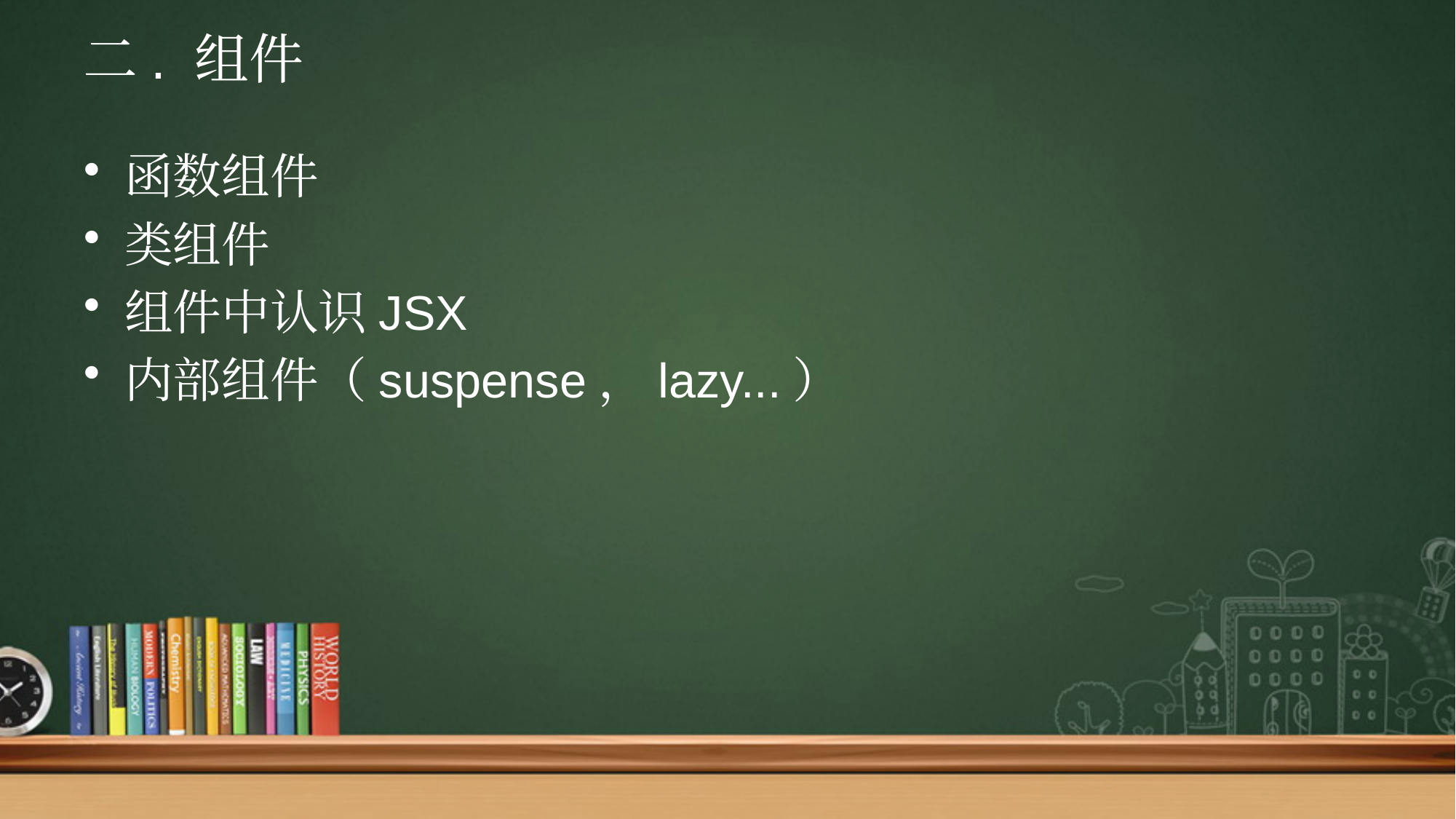

# 二. 组件
函数组件
类组件
组件中认识JSX
内部组件（suspense，lazy...）